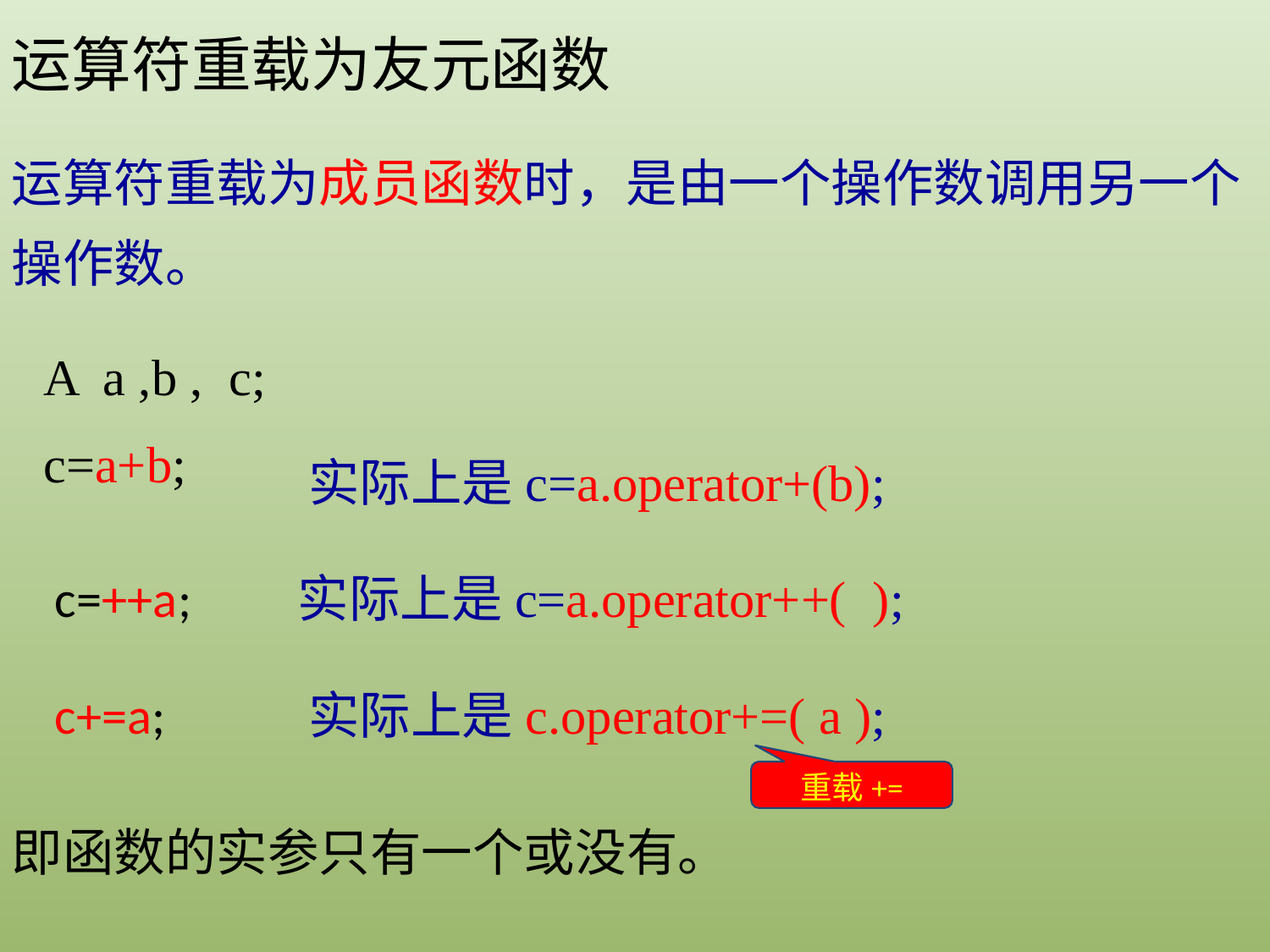

运算符重载为友元函数
运算符重载为成员函数时，是由一个操作数调用另一个操作数。
A  a ,b ,  c;
c=a+b;
实际上是c=a.operator+(b);
c=++a;
实际上是c=a.operator++(  );
c+=a;
实际上是c.operator+=( a );
重载+=
即函数的实参只有一个或没有。
859